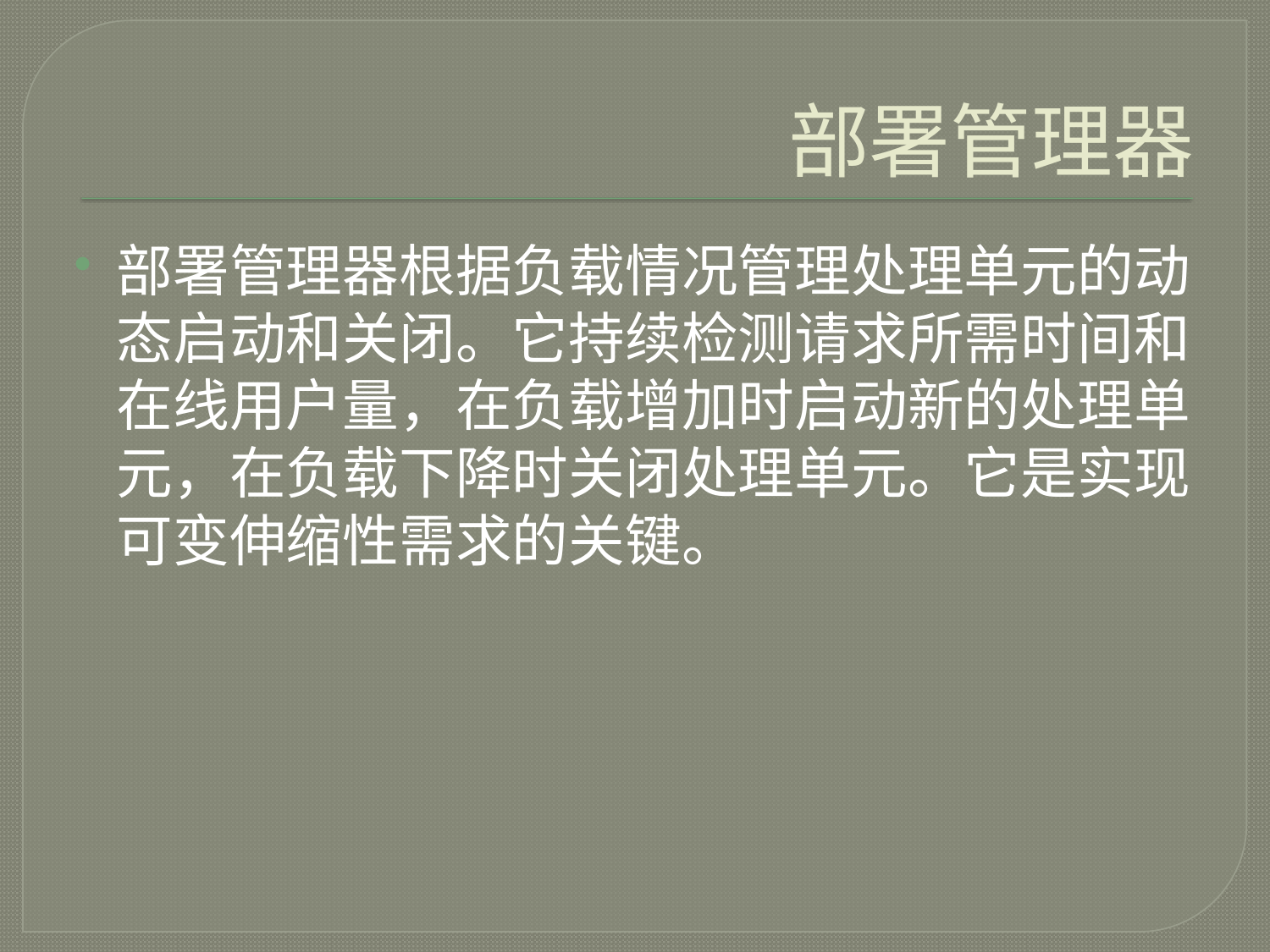

# 部署管理器
部署管理器根据负载情况管理处理单元的动态启动和关闭。它持续检测请求所需时间和在线用户量，在负载增加时启动新的处理单元，在负载下降时关闭处理单元。它是实现可变伸缩性需求的关键。